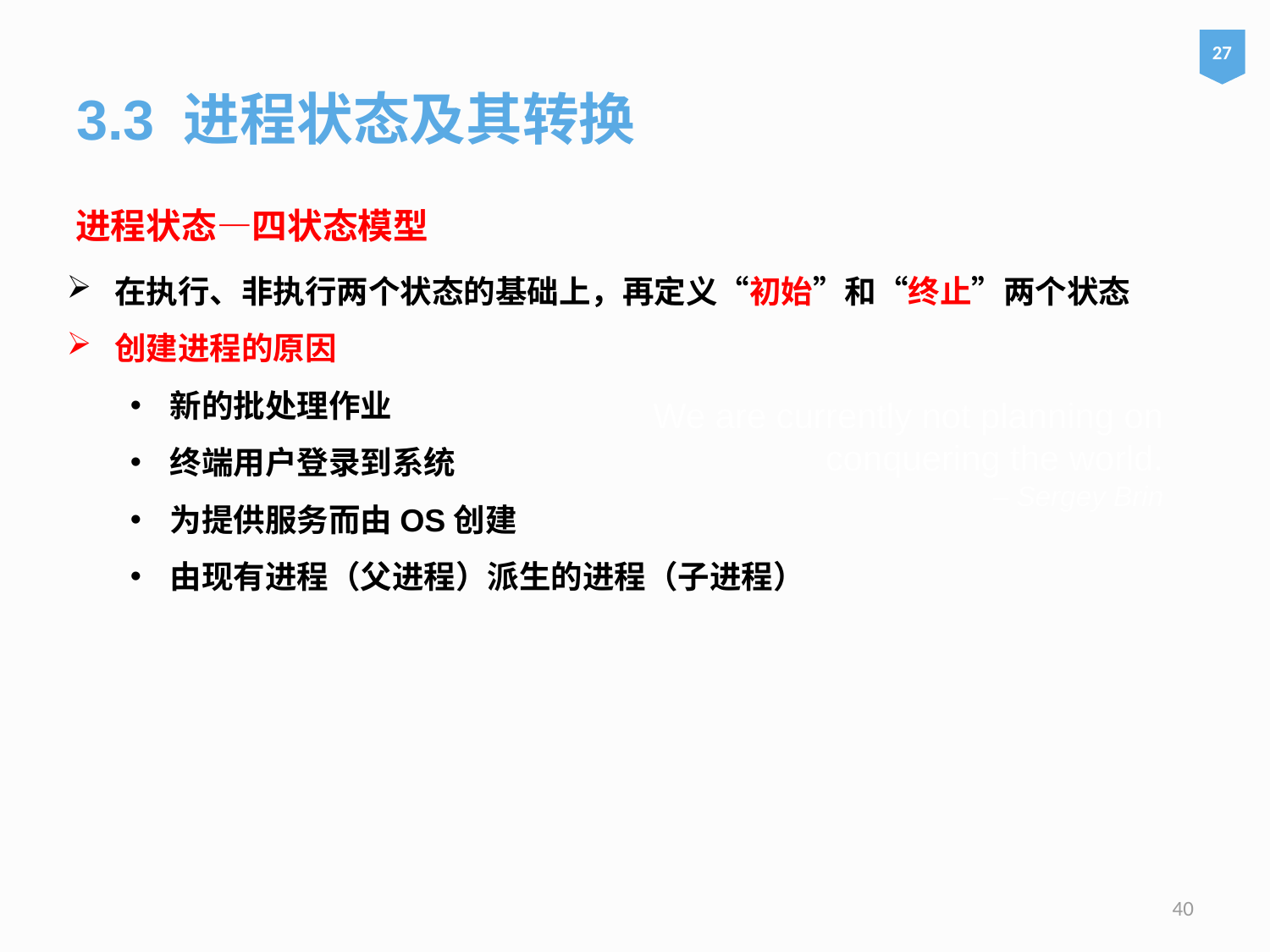

27
3.3 进程状态及其转换
进程状态—四状态模型
在执行、非执行两个状态的基础上，再定义“初始”和“终止”两个状态
创建进程的原因
新的批处理作业
终端用户登录到系统
为提供服务而由OS创建
由现有进程（父进程）派生的进程（子进程）
# We are currently not planning on conquering the world. – Sergey Brin
40